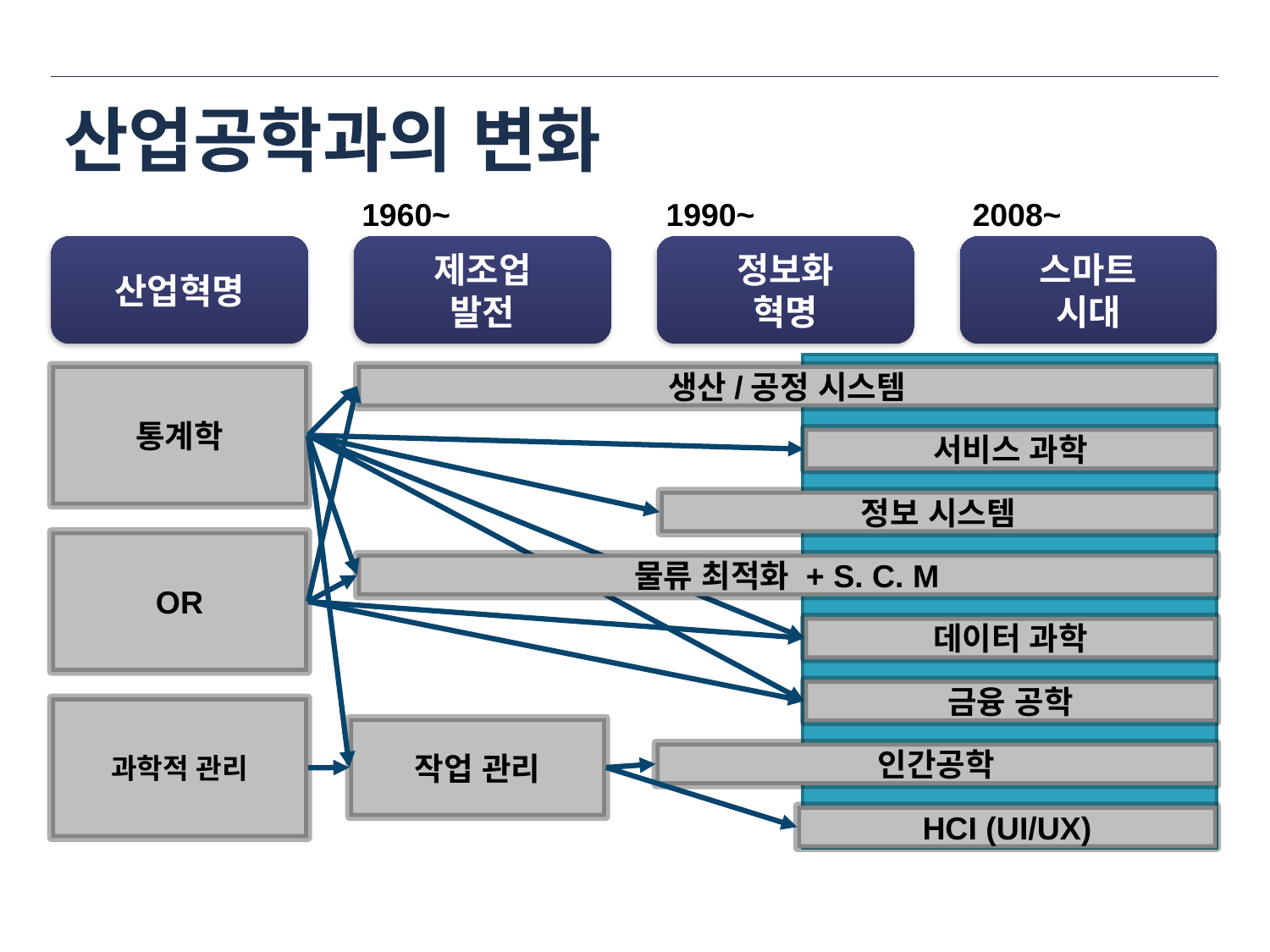

# 산업공학과의 변화
1960~
1990~
2008~
산업혁명
제조업
발전
정보화
혁명
스마트
시대

통계학
생산/공정 시스템
서비스 과학
정보 시스템
OR
물류 최적화 + S. C. M
데이터 과학
금융 공학
과학적 관리
작업 관리
인간공학
HCI (UI/UX)